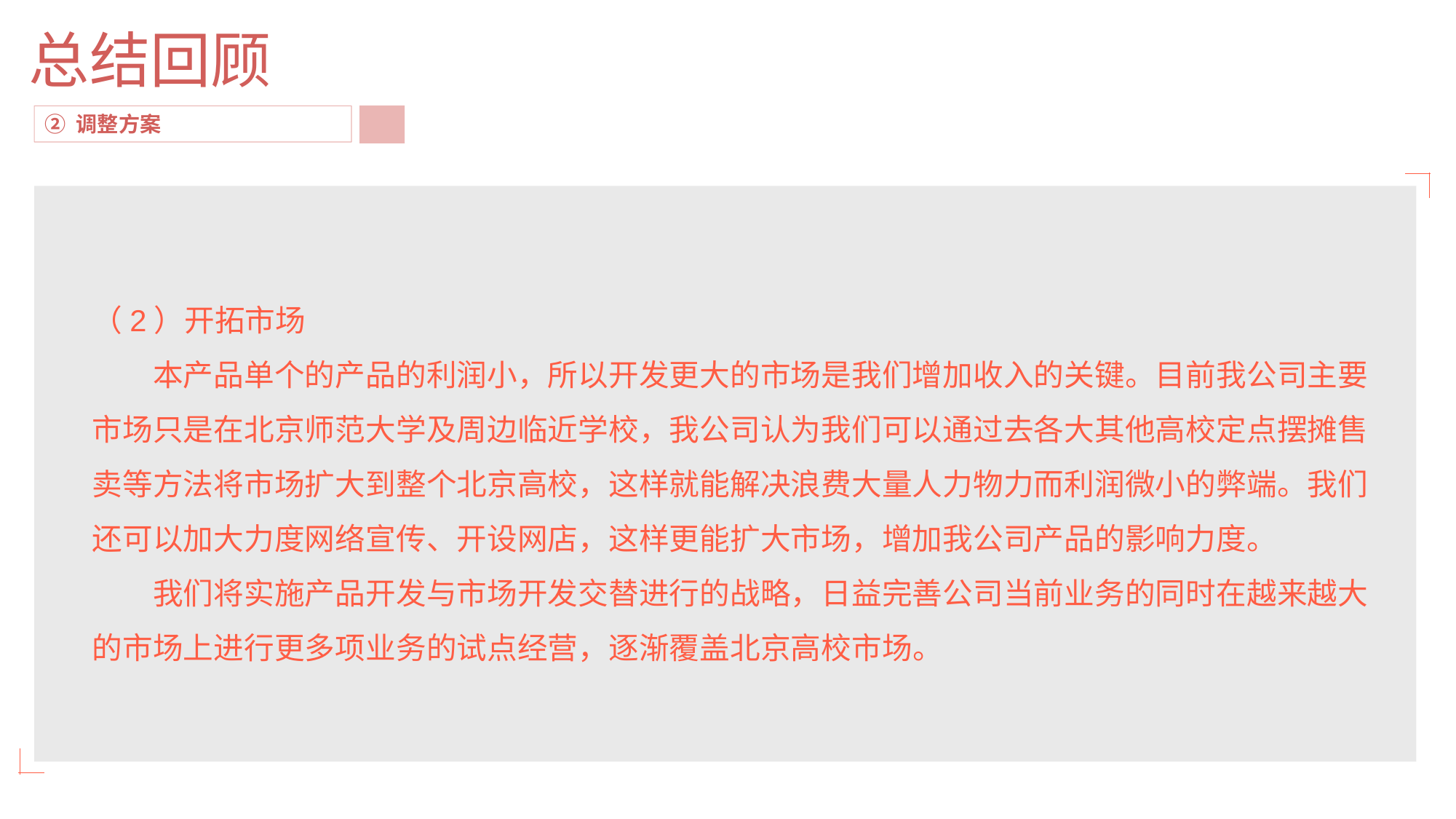

总结回顾

② 调整方案

（2）开拓市场
　　本产品单个的产品的利润小，所以开发更大的市场是我们增加收入的关键。目前我公司主要市场只是在北京师范大学及周边临近学校，我公司认为我们可以通过去各大其他高校定点摆摊售卖等方法将市场扩大到整个北京高校，这样就能解决浪费大量人力物力而利润微小的弊端。我们还可以加大力度网络宣传、开设网店，这样更能扩大市场，增加我公司产品的影响力度。
　　我们将实施产品开发与市场开发交替进行的战略，日益完善公司当前业务的同时在越来越大的市场上进行更多项业务的试点经营，逐渐覆盖北京高校市场。